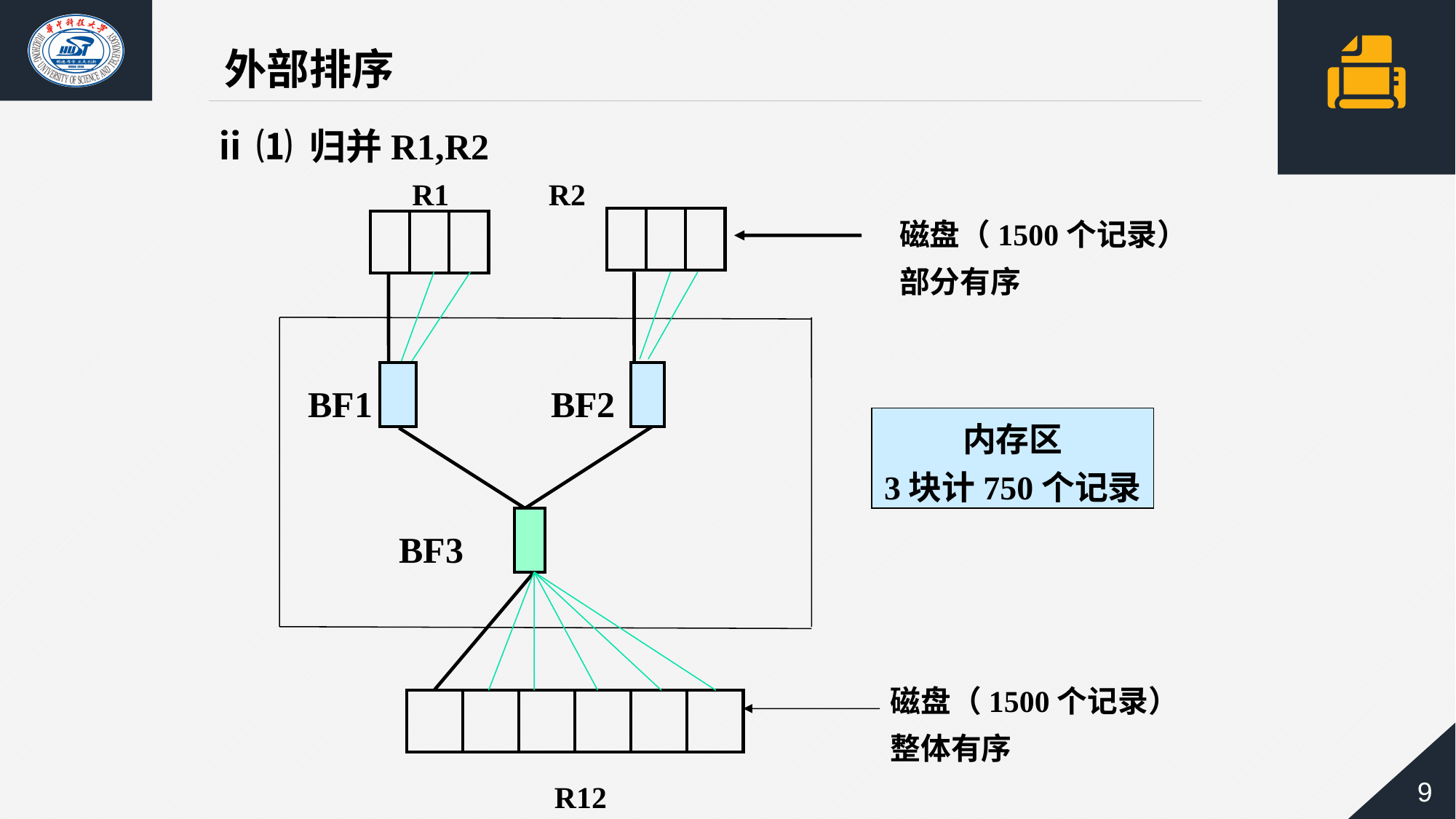

外部排序

ⅱ ⑴ 归并R1,R2
R1             R2
磁盘（1500个记录）
部分有序
|  |  |  |
| --- | --- | --- |
|  |  |  |
| --- | --- | --- |

BF1
|  |
| --- |
BF2
|  |
| --- |
内存区
3块计750个记录

BF3
|  |
| --- |

磁盘（1500个记录）
整体有序
|  |  |  |  |  |  |
| --- | --- | --- | --- | --- | --- |

R12